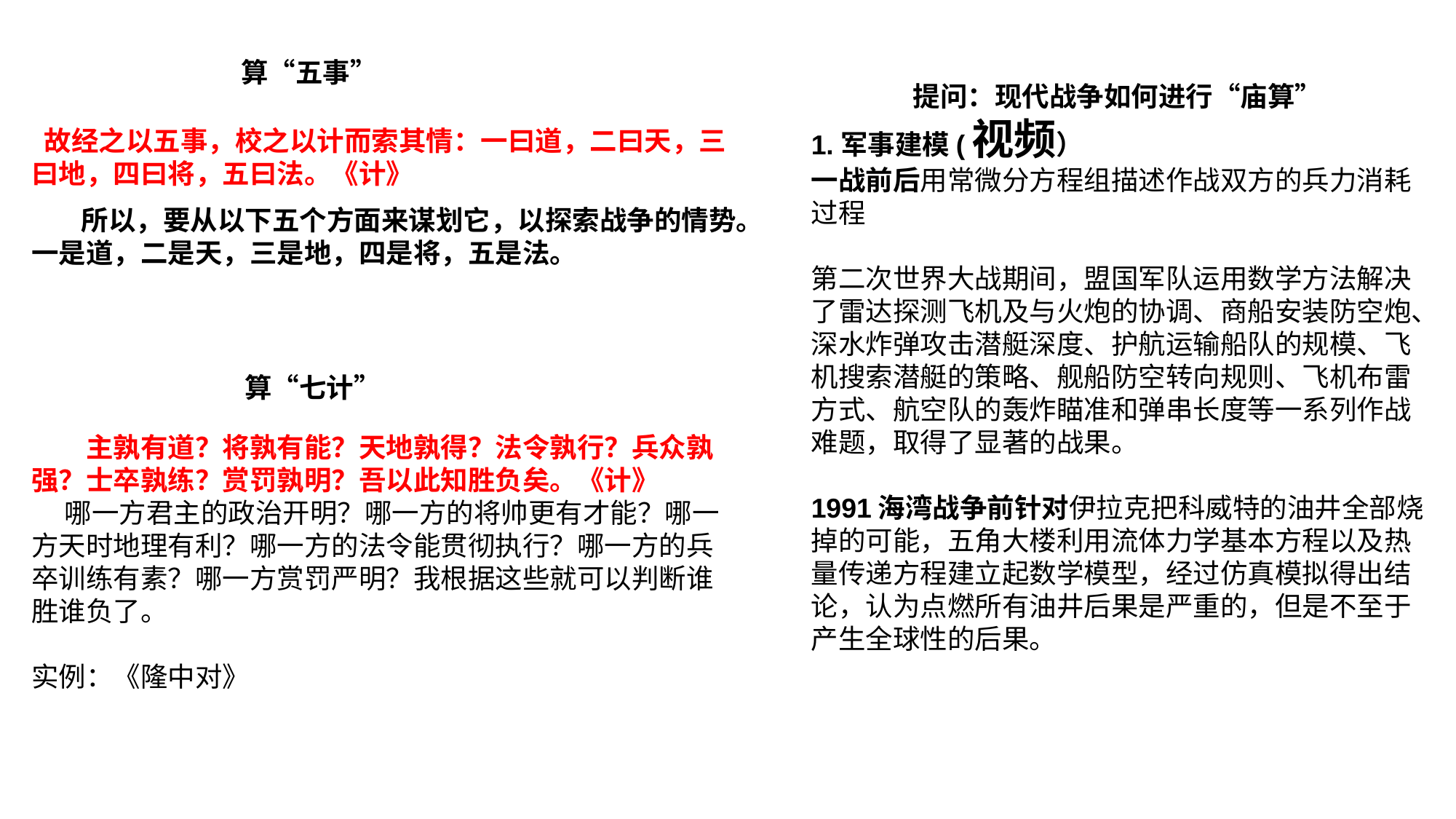

算“五事”
提问：现代战争如何进行“庙算”
1.军事建模(视频）
一战前后用常微分方程组描述作战双方的兵力消耗过程
第二次世界大战期间，盟国军队运用数学方法解决了雷达探测飞机及与火炮的协调、商船安装防空炮、深水炸弹攻击潜艇深度、护航运输船队的规模、飞机搜索潜艇的策略、舰船防空转向规则、飞机布雷方式、航空队的轰炸瞄准和弹串长度等一系列作战难题，取得了显著的战果。

1991海湾战争前针对伊拉克把科威特的油井全部烧掉的可能，五角大楼利用流体力学基本方程以及热量传递方程建立起数学模型，经过仿真模拟得出结论，认为点燃所有油井后果是严重的，但是不至于产生全球性的后果。
 故经之以五事，校之以计而索其情：一曰道，二曰天，三曰地，四曰将，五曰法。《计》
       所以，要从以下五个方面来谋划它，以探索战争的情势。一是道，二是天，三是地，四是将，五是法。
算“七计”
　　主孰有道？将孰有能？天地孰得？法令孰行？兵众孰强？士卒孰练？赏罚孰明？吾以此知胜负矣。《计》
　 哪一方君主的政治开明？哪一方的将帅更有才能？哪一方天时地理有利？哪一方的法令能贯彻执行？哪一方的兵卒训练有素？哪一方赏罚严明？我根据这些就可以判断谁胜谁负了。

实例：《隆中对》